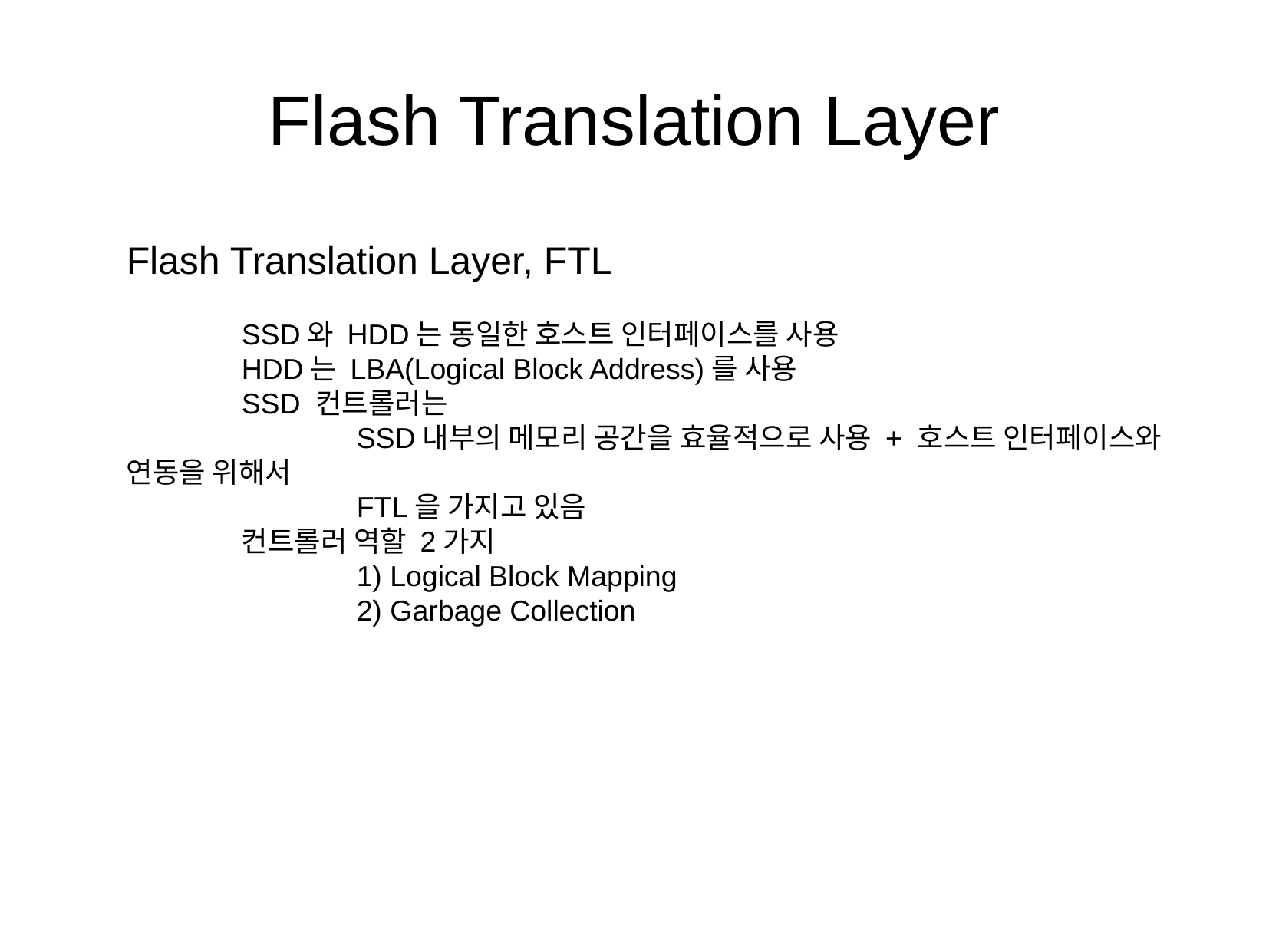

Flash Translation Layer
Flash Translation Layer, FTL

	SSD와 HDD는 동일한 호스트 인터페이스를 사용
	HDD는 LBA(Logical Block Address)를 사용
	SSD 컨트롤러는
		SSD내부의 메모리 공간을 효율적으로 사용 + 호스트 인터페이스와 연동을 위해서
		FTL을 가지고 있음
	컨트롤러 역할 2가지
		1) Logical Block Mapping
		2) Garbage Collection